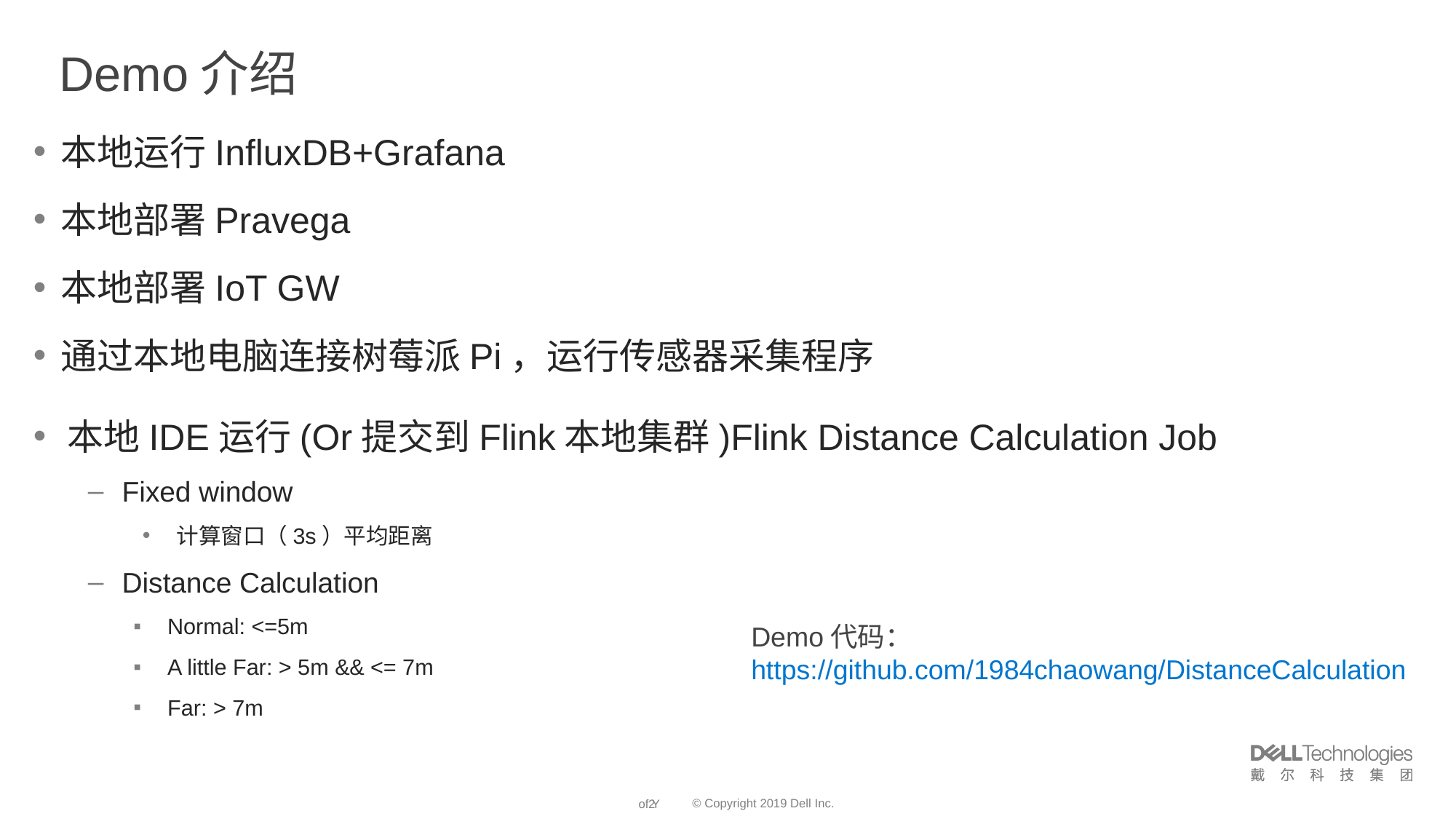

Demo介绍
本地运行InfluxDB+Grafana
本地部署Pravega
本地部署IoT GW
通过本地电脑连接树莓派Pi，运行传感器采集程序
本地IDE运行(Or提交到Flink本地集群)Flink Distance Calculation Job
Fixed window
计算窗口（3s）平均距离
Distance Calculation
Normal: <=5m
A little Far: > 5m && <= 7m
Far: > 7m

Demo代码：
https://github.com/1984chaowang/DistanceCalculation